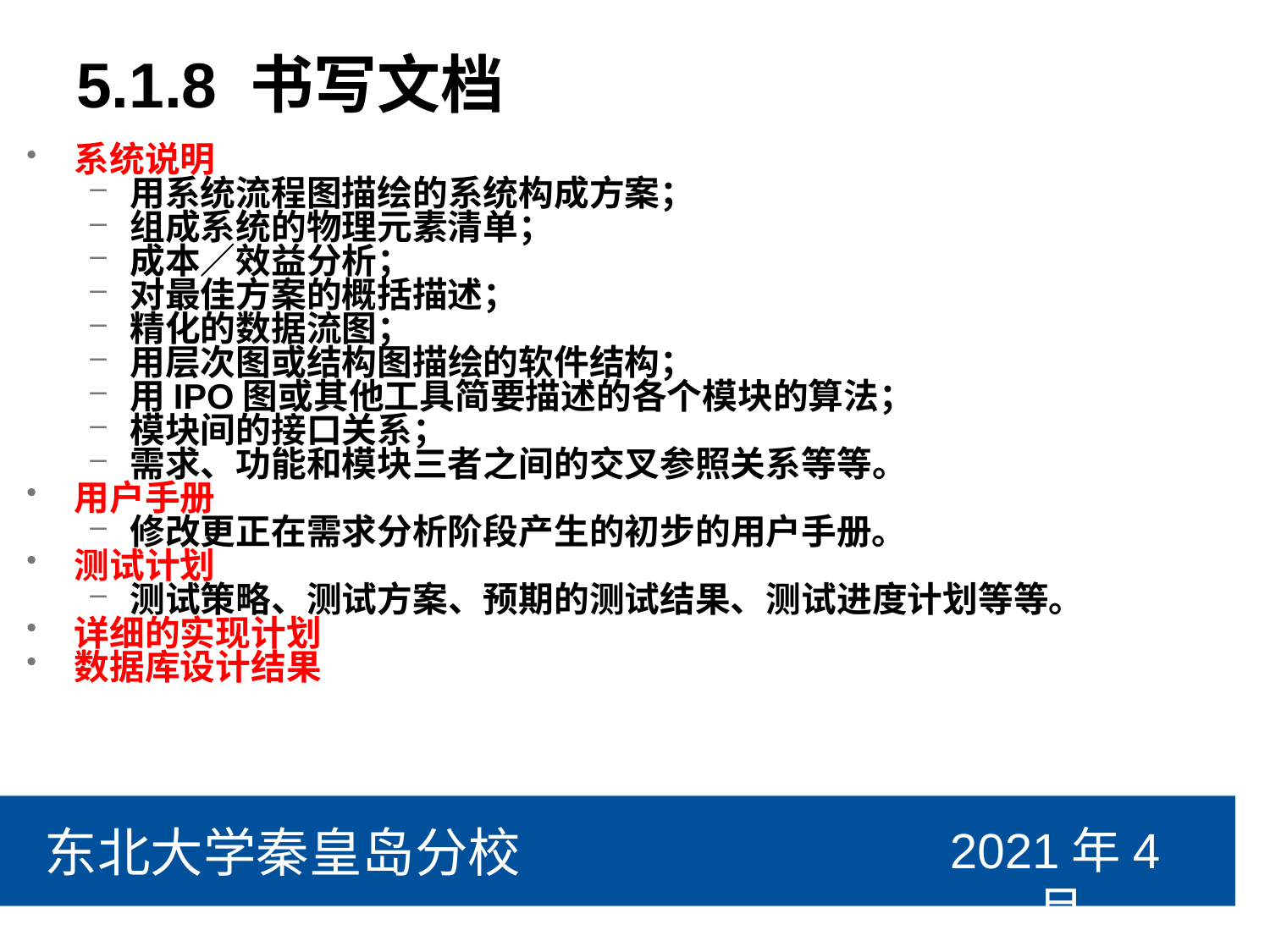

# 5.1.8 书写文档
系统说明
用系统流程图描绘的系统构成方案；
组成系统的物理元素清单；
成本／效益分析；
对最佳方案的概括描述；
精化的数据流图；
用层次图或结构图描绘的软件结构；
用IPO图或其他工具简要描述的各个模块的算法；
模块间的接口关系；
需求、功能和模块三者之间的交叉参照关系等等。
用户手册
修改更正在需求分析阶段产生的初步的用户手册。
测试计划
测试策略、测试方案、预期的测试结果、测试进度计划等等。
详细的实现计划
数据库设计结果